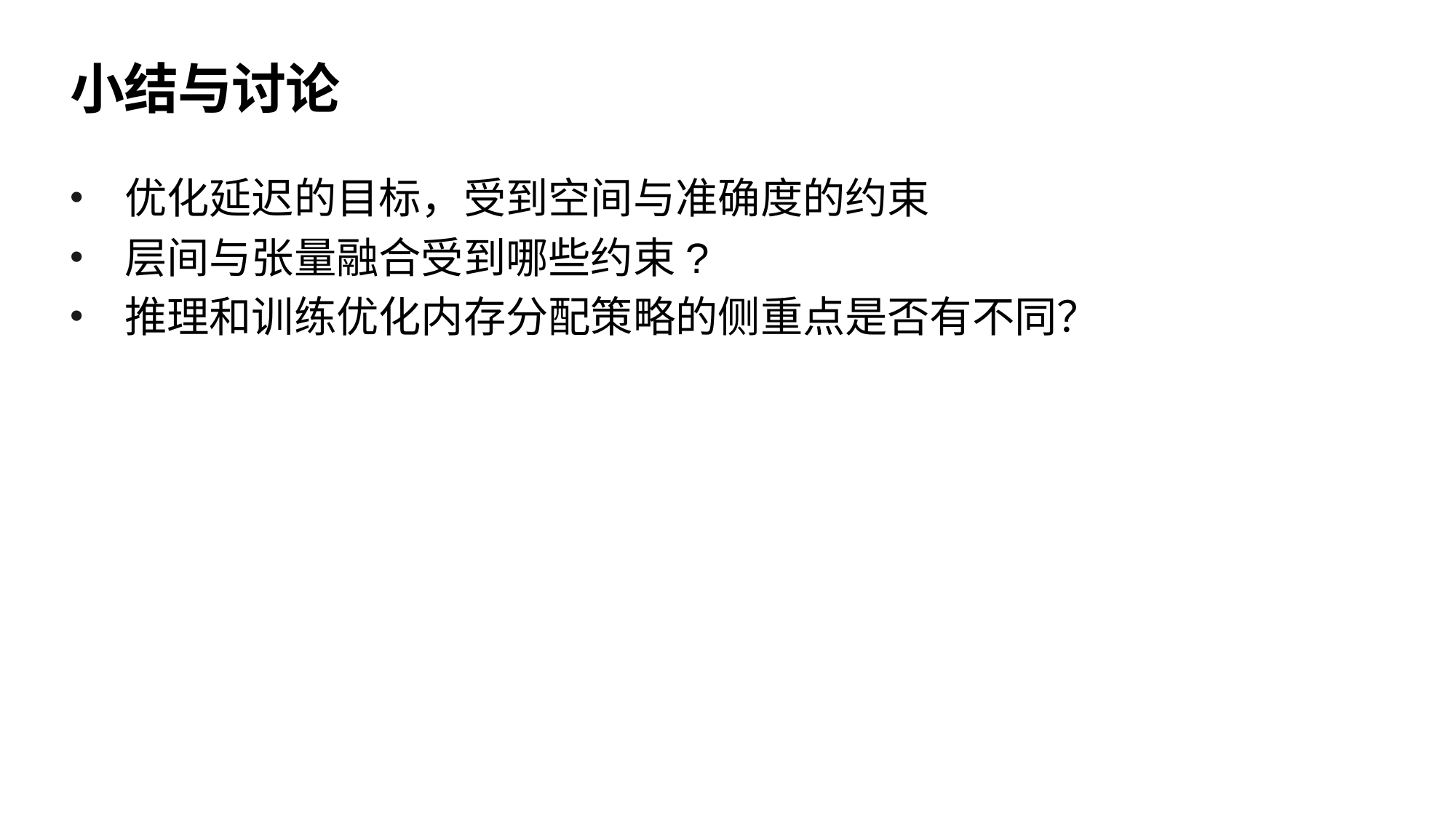

# 小结与讨论
优化延迟的目标，受到空间与准确度的约束
层间与张量融合受到哪些约束?
推理和训练优化内存分配策略的侧重点是否有不同？